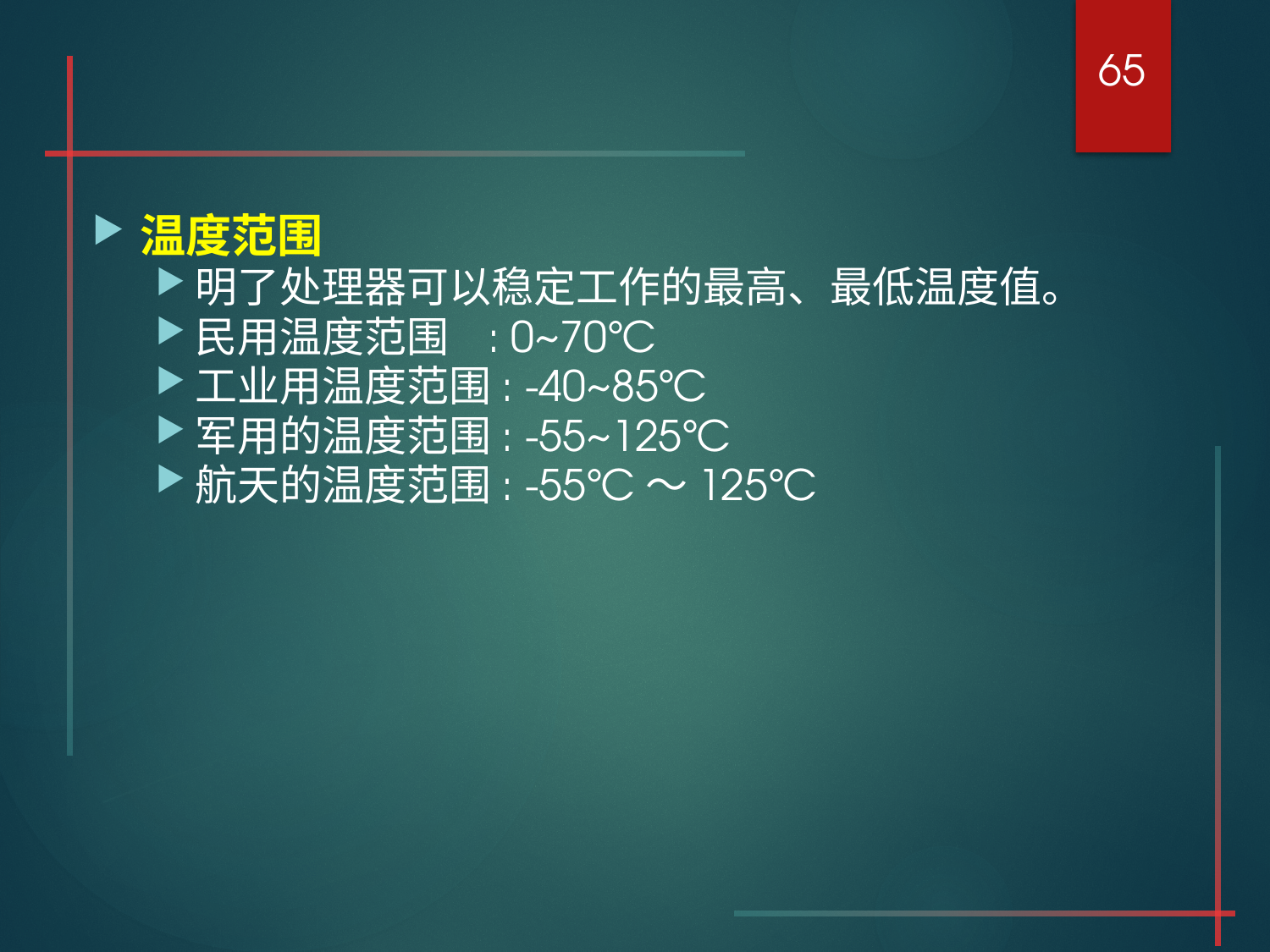

65
#
温度范围
明了处理器可以稳定工作的最高、最低温度值。
民用温度范围   : 0~70℃
工业用温度范围: -40~85℃
军用的温度范围: -55~125℃
航天的温度范围: -55℃～125℃